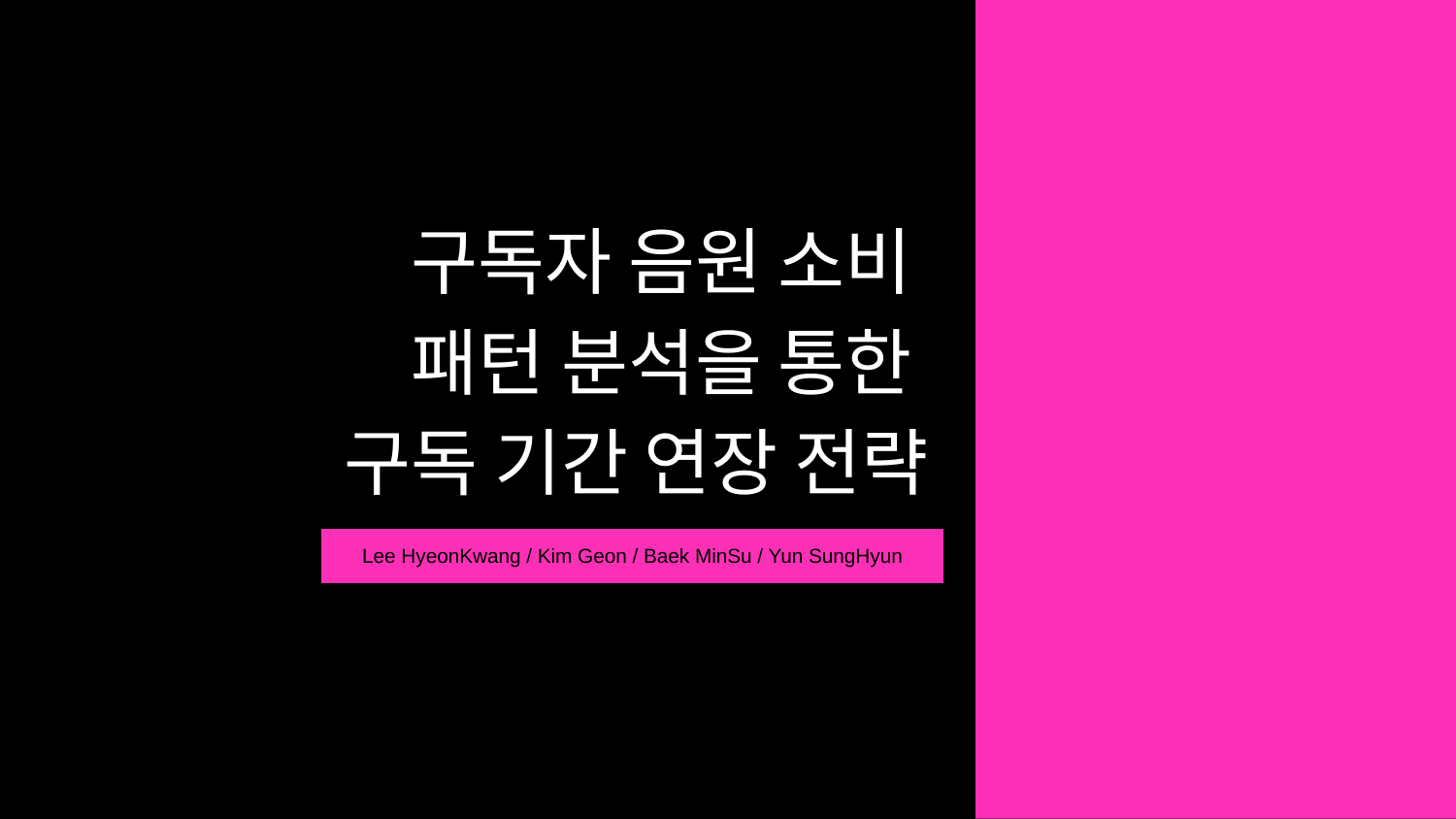

# 구독자 음원 소비
패턴 분석을 통한
구독 기간 연장 전략

Lee HyeonKwang / Kim Geon / Baek MinSu / Yun SungHyun